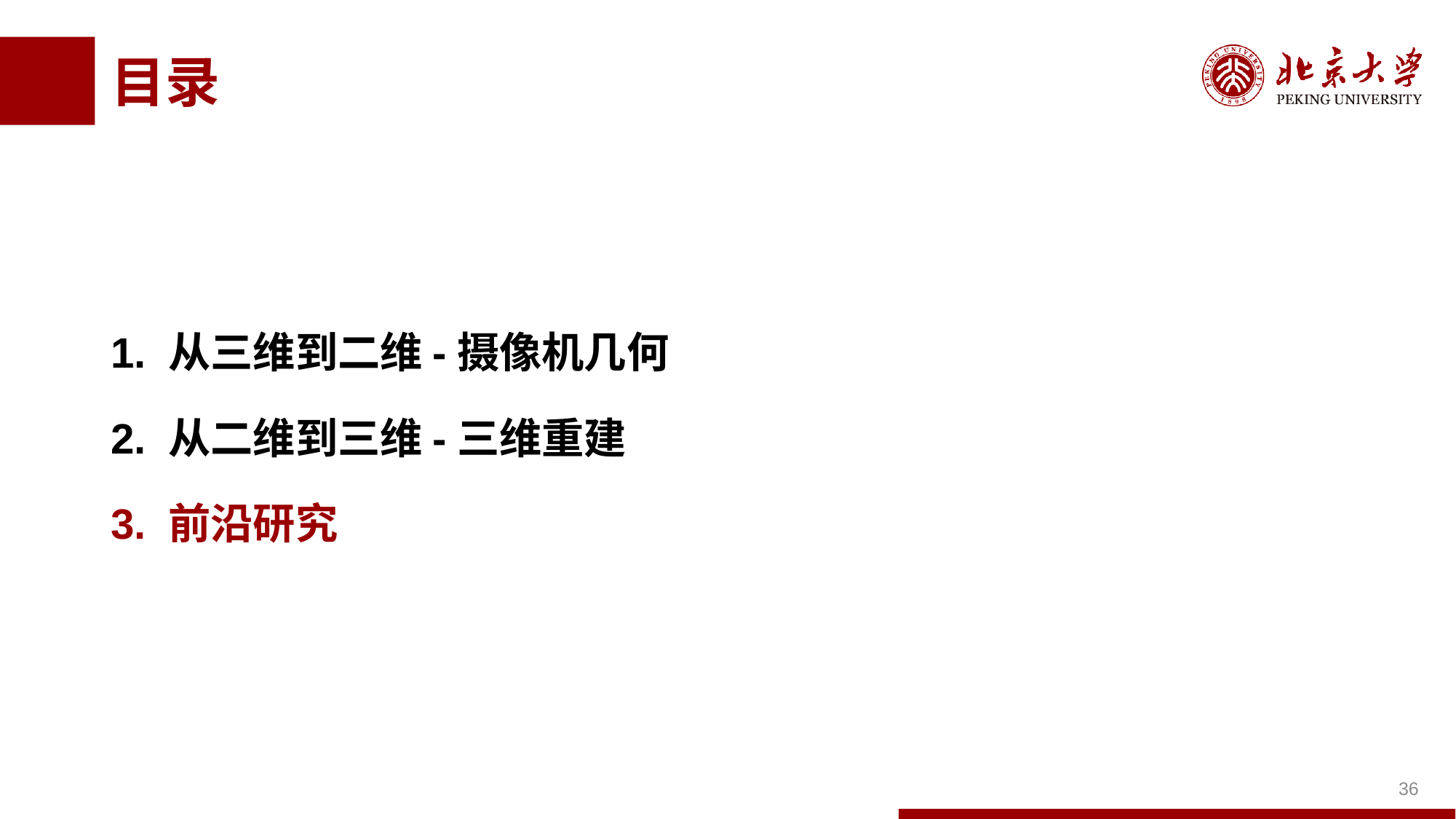

# 目录
1. 从三维到二维-摄像机几何
2. 从二维到三维-三维重建
3. 前沿研究
36